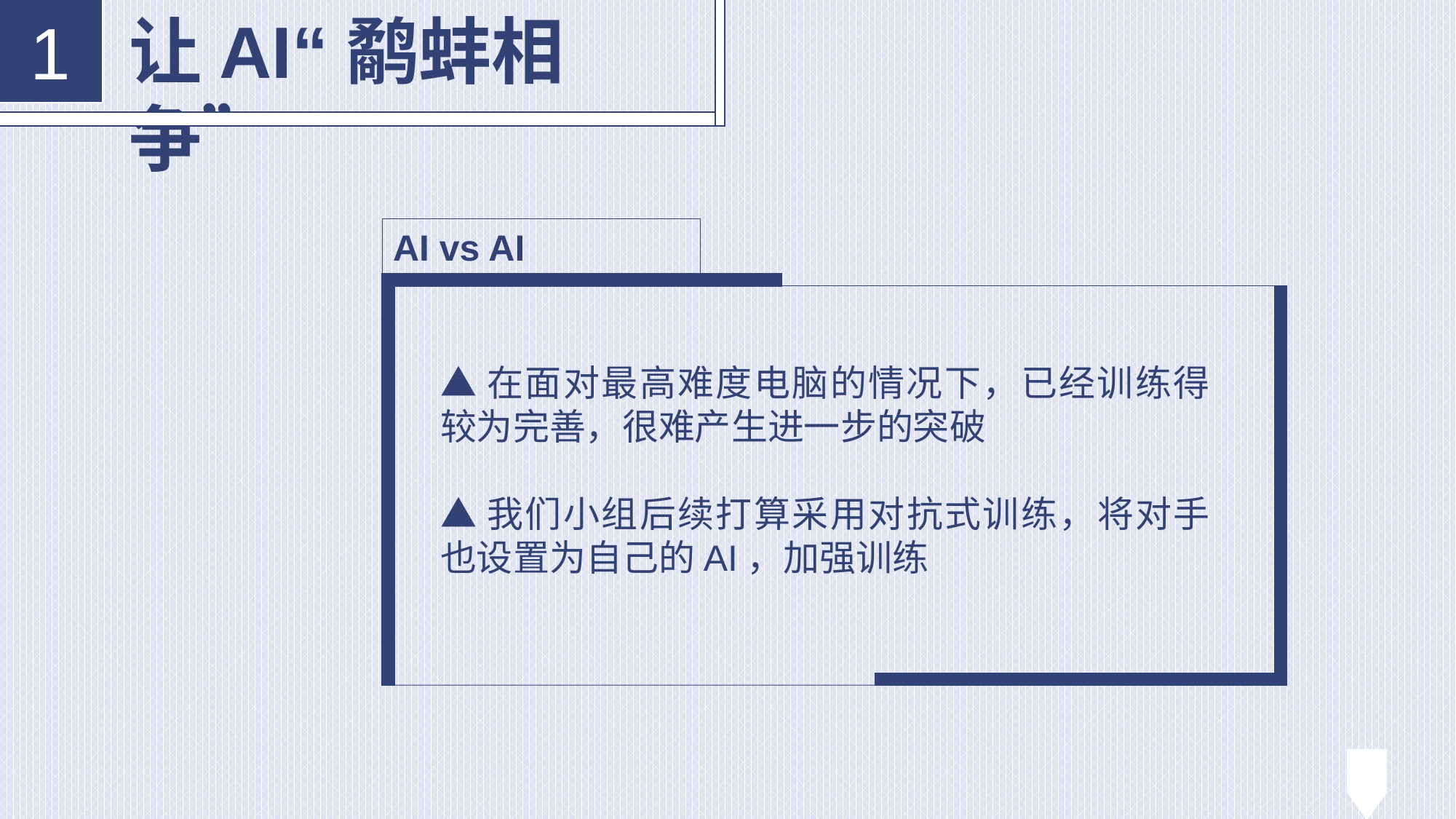

让AI“鹬蚌相争”

1

AI vs AI

▲在面对最高难度电脑的情况下，已经训练得较为完善，很难产生进一步的突破

▲我们小组后续打算采用对抗式训练，将对手也设置为自己的AI，加强训练

35